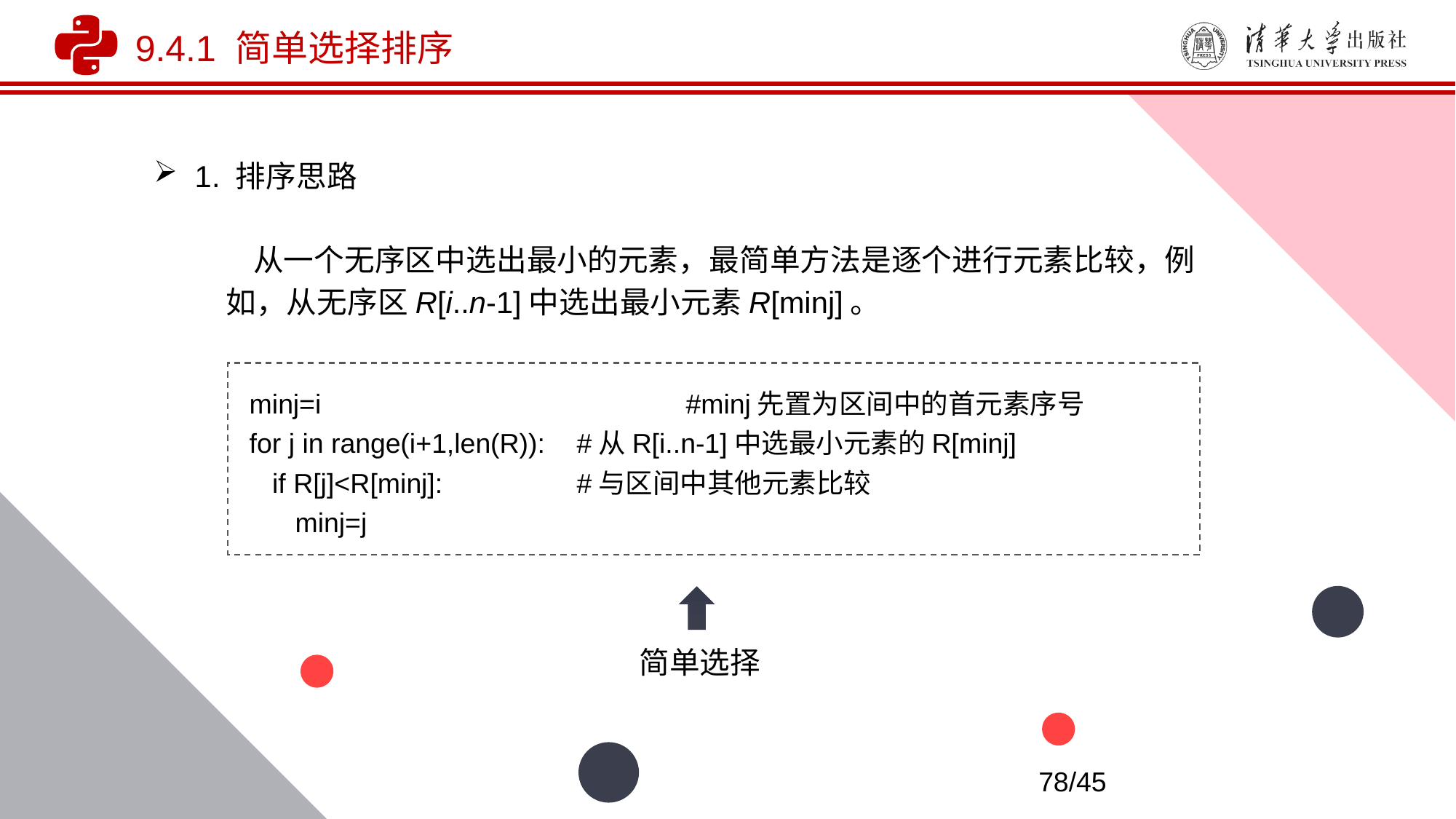

9.4.1 简单选择排序

1. 排序思路
   从一个无序区中选出最小的元素，最简单方法是逐个进行元素比较，例如，从无序区R[i..n-1]中选出最小元素R[minj]。
minj=i				#minj先置为区间中的首元素序号
for j in range(i+1,len(R)):	#从R[i..n-1]中选最小元素的R[minj]
   if R[j]<R[minj]:		#与区间中其他元素比较
      minj=j

简单选择

78/45